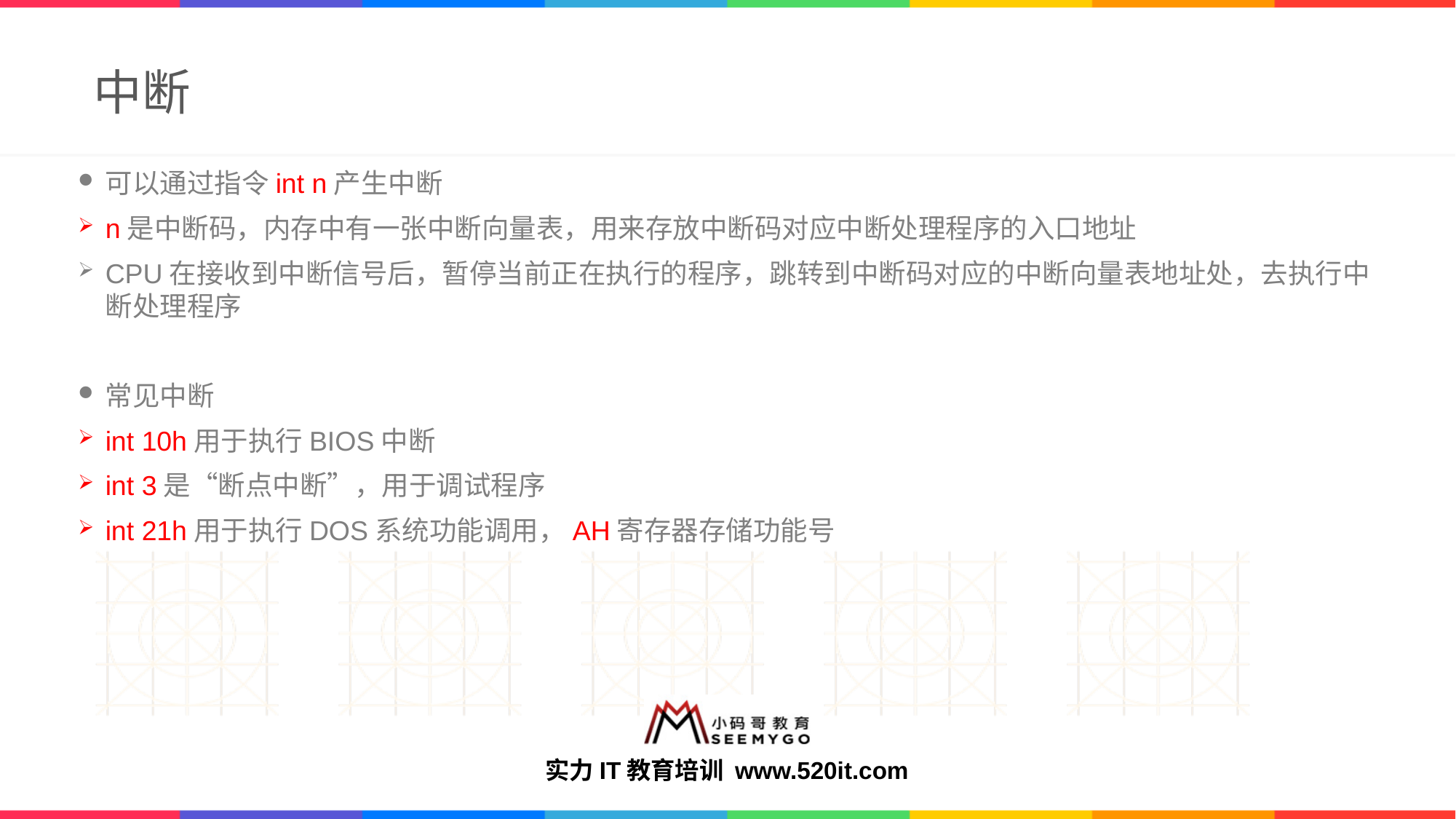

# 中断
可以通过指令int n产生中断
n是中断码，内存中有一张中断向量表，用来存放中断码对应中断处理程序的入口地址
CPU在接收到中断信号后，暂停当前正在执行的程序，跳转到中断码对应的中断向量表地址处，去执行中断处理程序

常见中断
int 10h用于执行BIOS中断
int 3是“断点中断”，用于调试程序
int 21h用于执行DOS系统功能调用，AH寄存器存储功能号